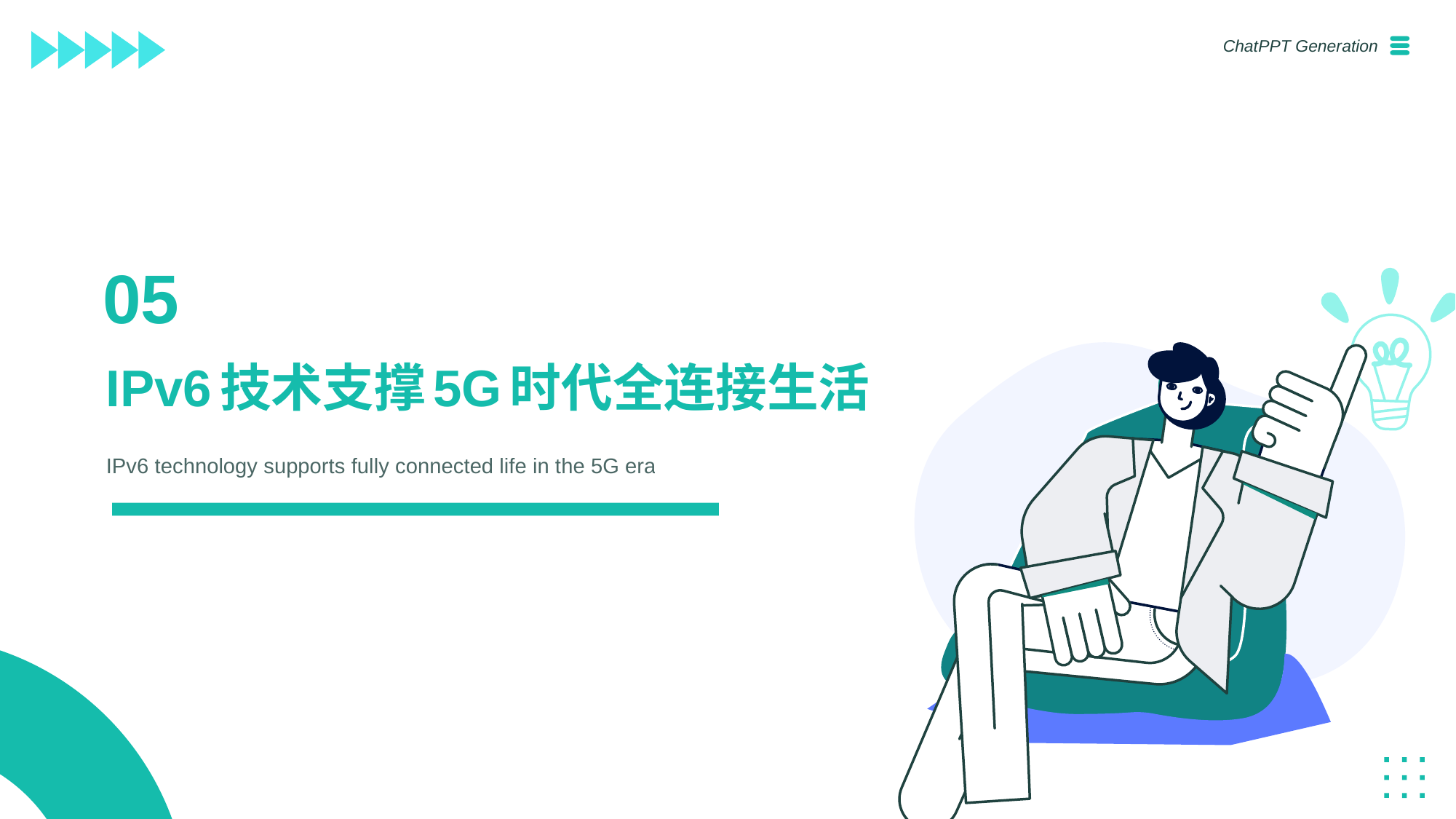

ChatPPT Generation

05

IPv6技术支撑5G时代全连接生活
IPv6 technology supports fully connected life in the 5G era